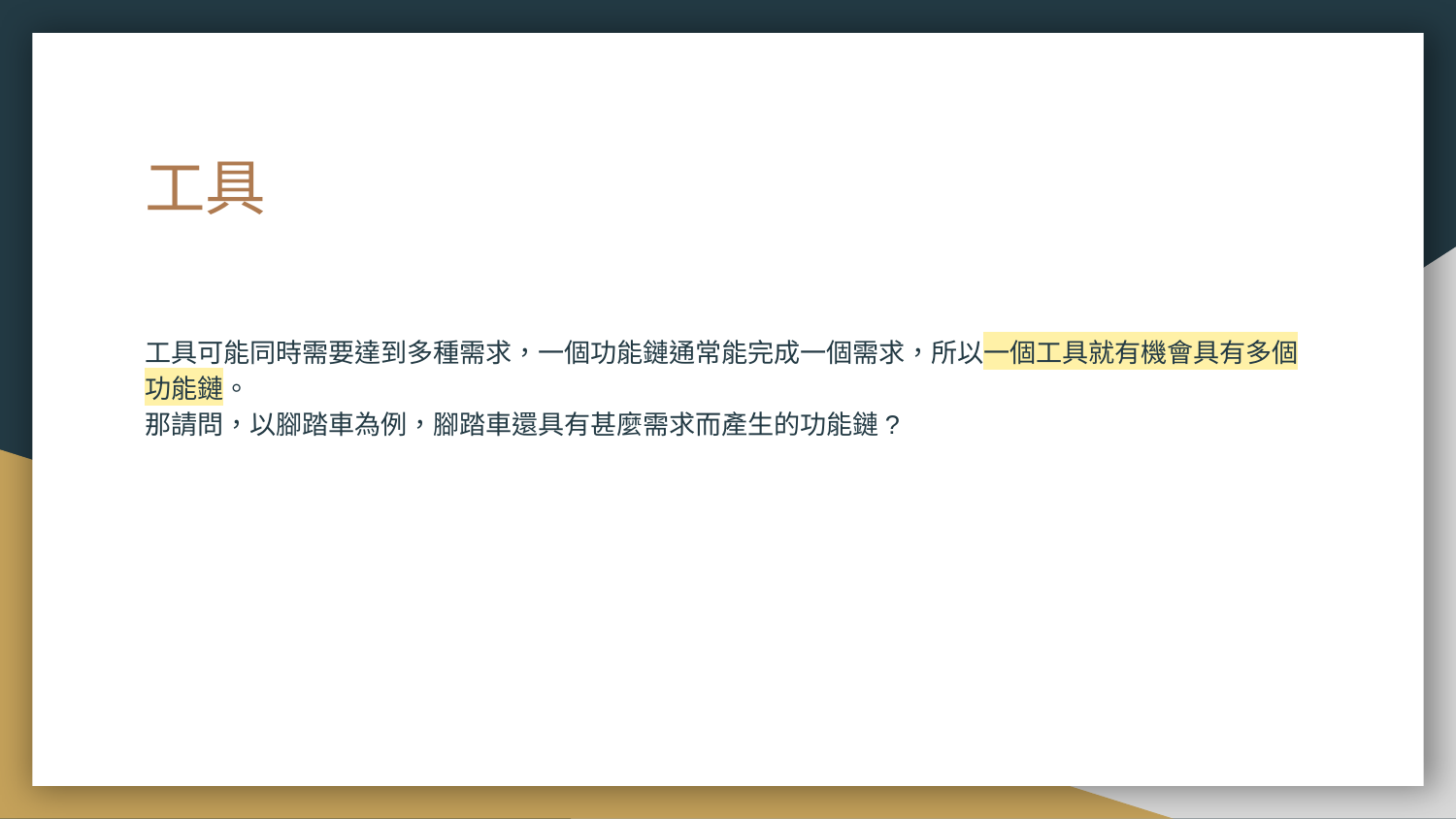

# 工具
工具可能同時需要達到多種需求，一個功能鏈通常能完成一個需求，所以一個工具就有機會具有多個功能鏈。
那請問，以腳踏車為例，腳踏車還具有甚麼需求而產生的功能鏈?